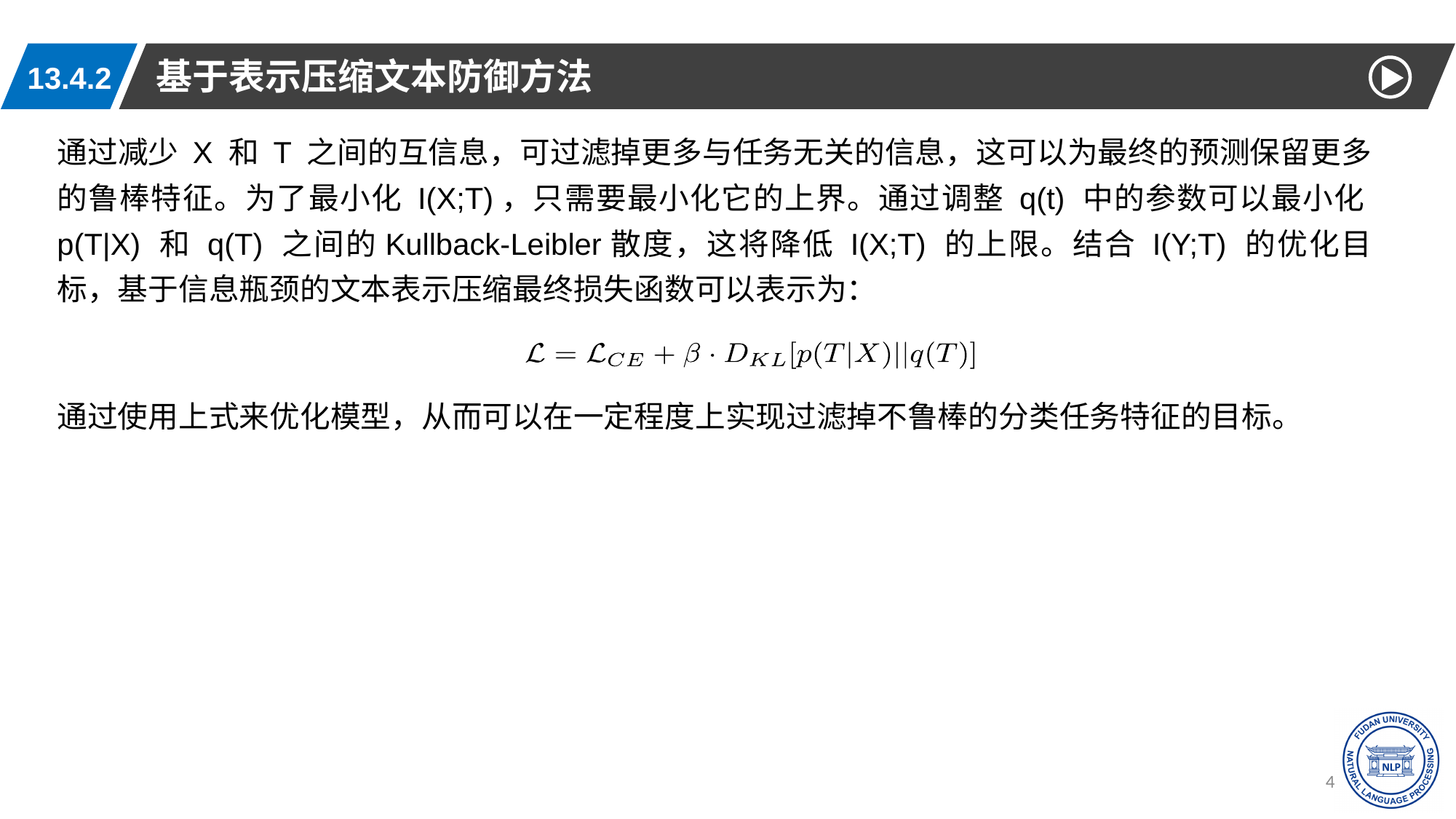

基于表示压缩文本防御方法
13.4.2

通过减少 X 和 T 之间的互信息，可过滤掉更多与任务无关的信息，这可以为最终的预测保留更多的鲁棒特征。为了最小化 I(X;T)，只需要最小化它的上界。通过调整 q(t) 中的参数可以最小化p(T|X) 和 q(T) 之间的Kullback-Leibler散度，这将降低 I(X;T) 的上限。结合 I(Y;T) 的优化目标，基于信息瓶颈的文本表示压缩最终损失函数可以表示为：

通过使用上式来优化模型，从而可以在一定程度上实现过滤掉不鲁棒的分类任务特征的目标。

45